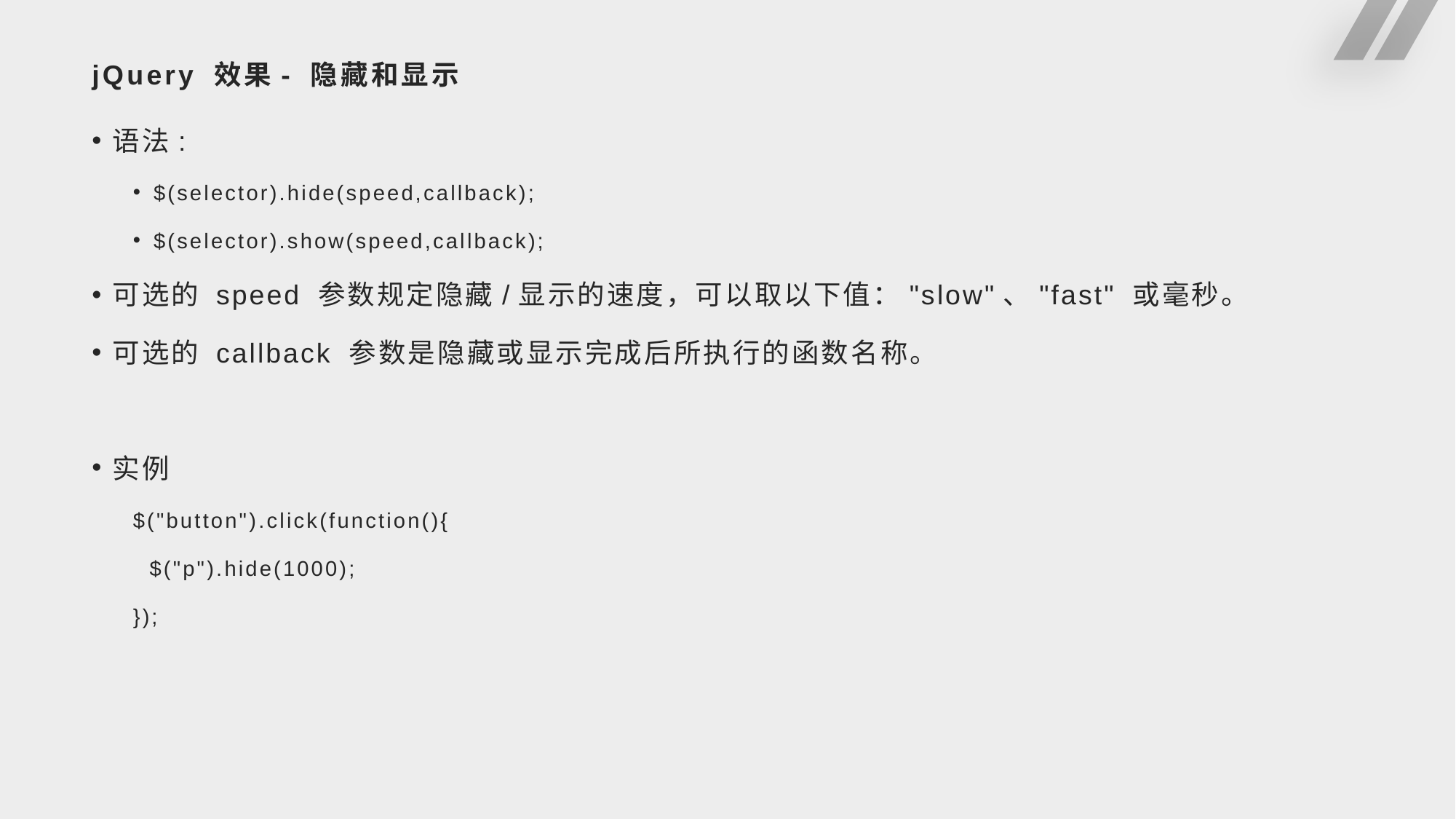

# jQuery 效果- 隐藏和显示
语法:
$(selector).hide(speed,callback);
$(selector).show(speed,callback);
可选的 speed 参数规定隐藏/显示的速度，可以取以下值："slow"、"fast" 或毫秒。
可选的 callback 参数是隐藏或显示完成后所执行的函数名称。

实例
$("button").click(function(){
  $("p").hide(1000);
});